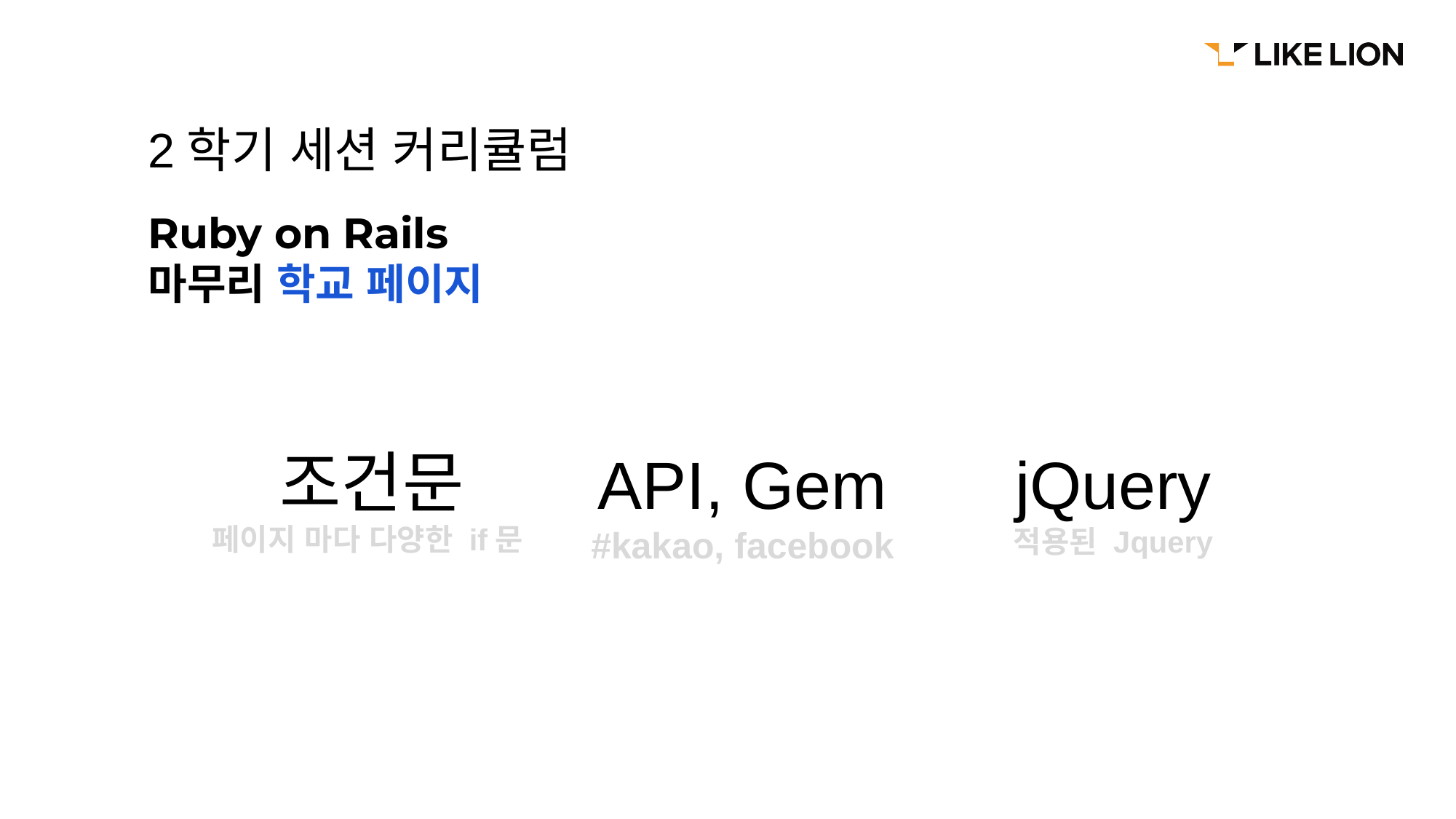

2학기 세션 커리큘럼

Ruby on Rails
마무리 학교 페이지
조건문
페이지 마다 다양한 if문

API, Gem
#kakao, facebook

jQuery
적용된 Jquery